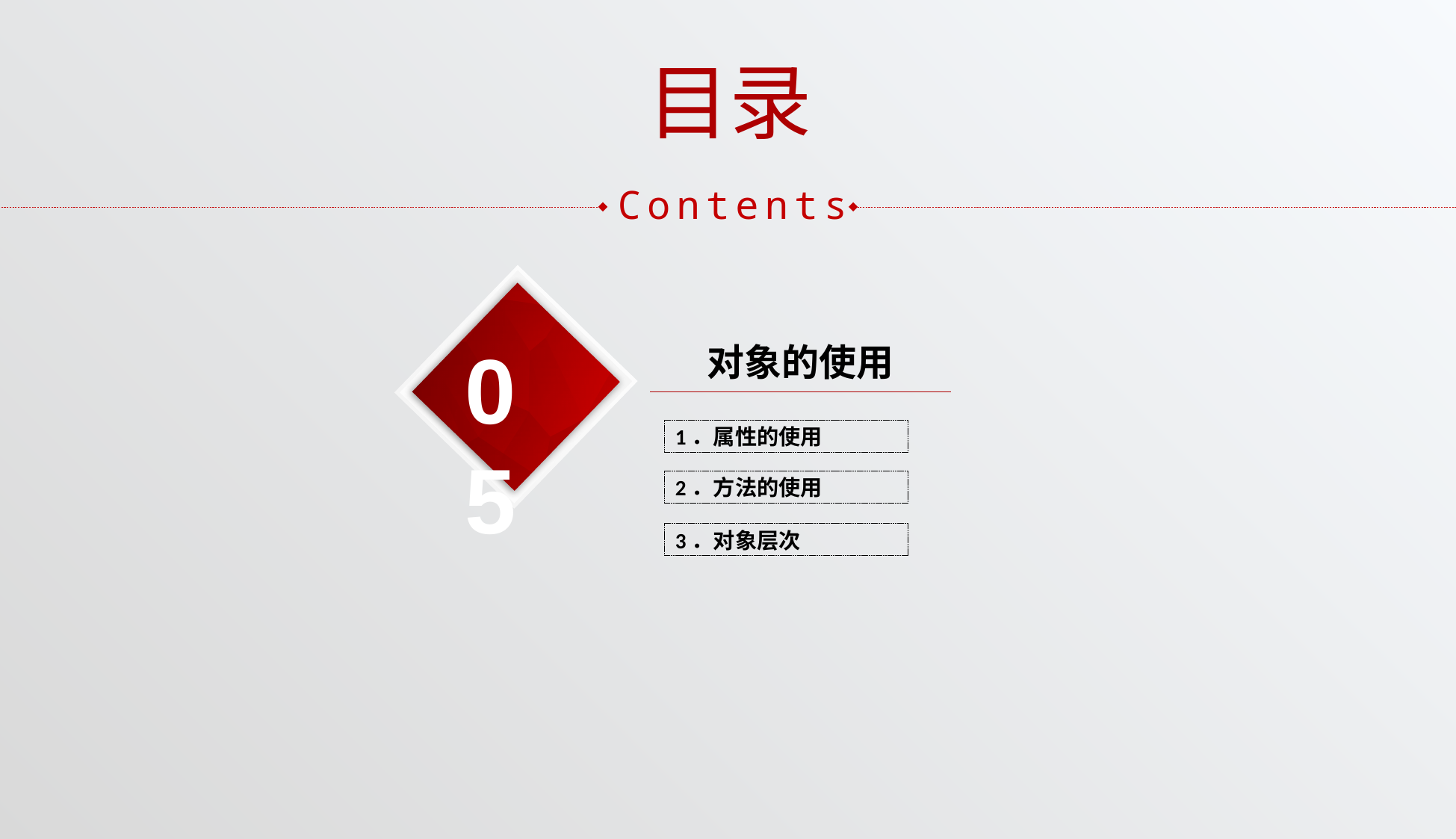

目录
Contents

05
对象的使用
1．属性的使用
2．方法的使用
3．对象层次